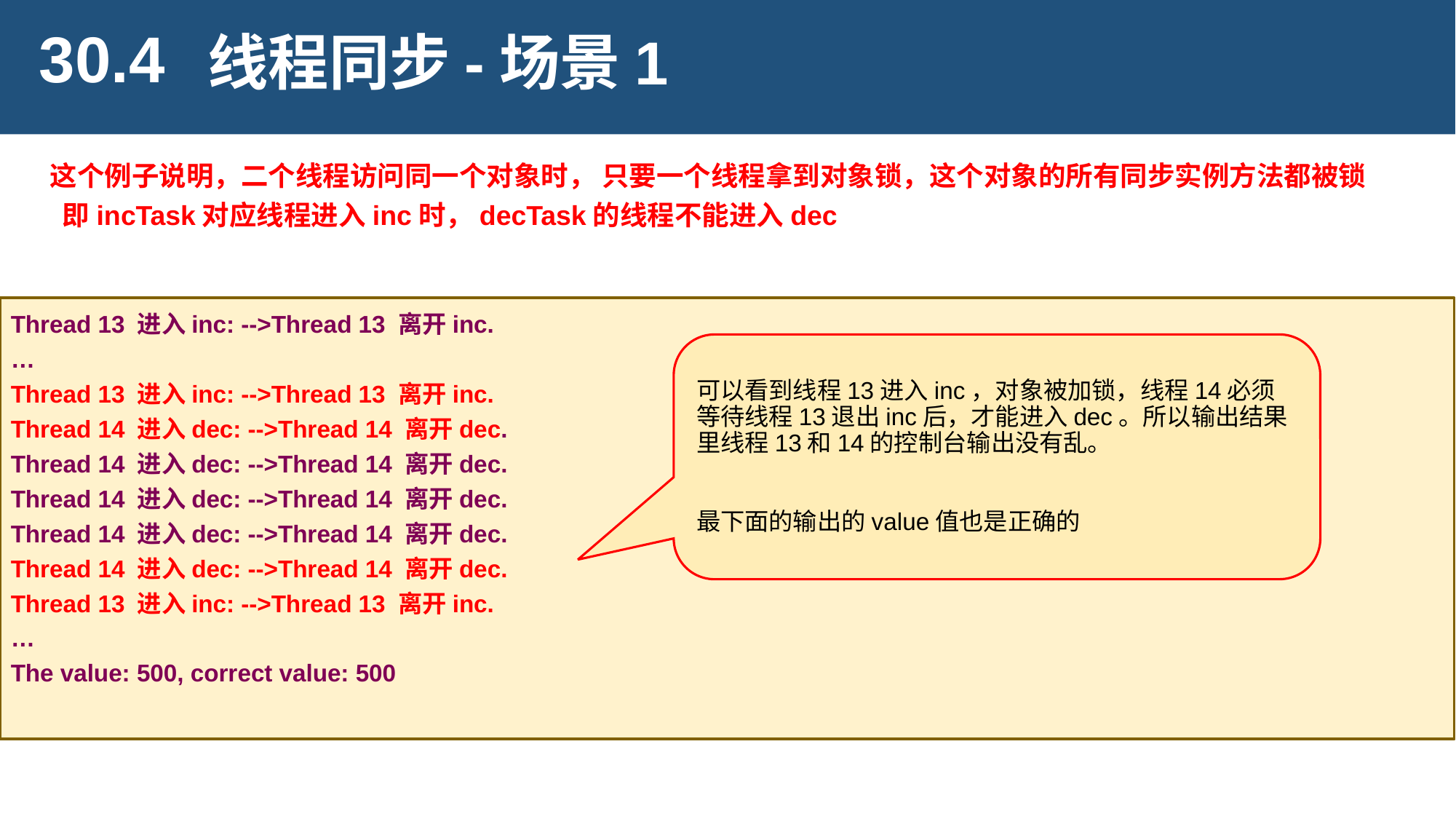

30.4
线程同步-场景1
这个例子说明，二个线程访问同一个对象时， 只要一个线程拿到对象锁，这个对象的所有同步实例方法都被锁
 即incTask对应线程进入inc时，decTask的线程不能进入dec
Thread 13 进入inc: -->Thread 13 离开inc.
…
Thread 13 进入inc: -->Thread 13 离开inc.
Thread 14 进入dec: -->Thread 14 离开dec.
Thread 14 进入dec: -->Thread 14 离开dec.
Thread 14 进入dec: -->Thread 14 离开dec.
Thread 14 进入dec: -->Thread 14 离开dec.
Thread 14 进入dec: -->Thread 14 离开dec.
Thread 13 进入inc: -->Thread 13 离开inc.
…
The value: 500, correct value: 500
可以看到线程13进入inc，对象被加锁，线程14必须等待线程13退出inc后，才能进入dec。所以输出结果里线程13和14的控制台输出没有乱。

最下面的输出的value值也是正确的